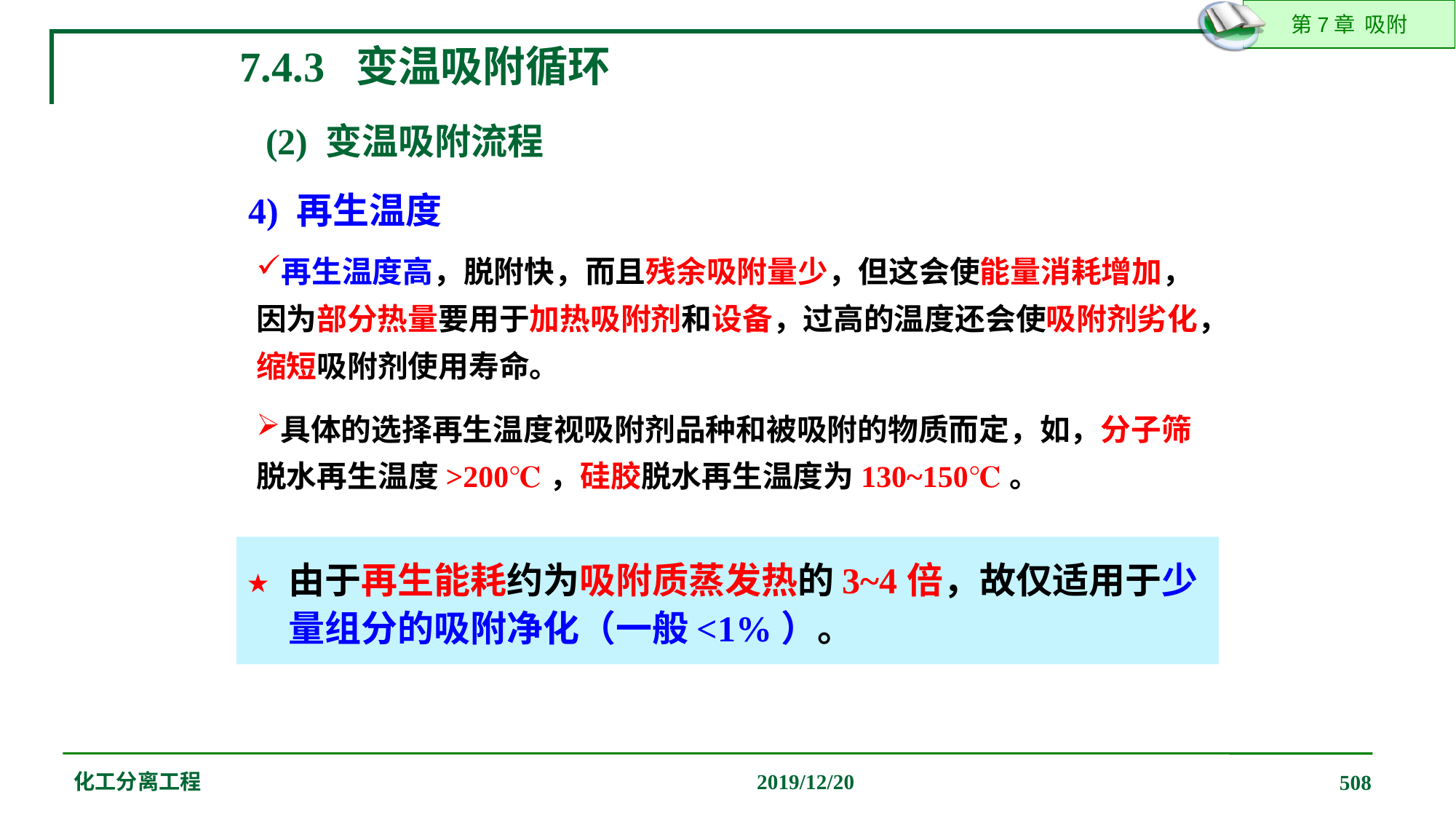

7.4.3  变温吸附循环
(2) 变温吸附流程
4) 再生温度
再生温度高，脱附快，而且残余吸附量少，但这会使能量消耗增加，因为部分热量要用于加热吸附剂和设备，过高的温度还会使吸附剂劣化，缩短吸附剂使用寿命。
具体的选择再生温度视吸附剂品种和被吸附的物质而定，如，分子筛脱水再生温度>200℃，硅胶脱水再生温度为130~150℃。

由于再生能耗约为吸附质蒸发热的3~4倍，故仅适用于少量组分的吸附净化（一般<1%）。
化工分离工程
2019/12/20
508